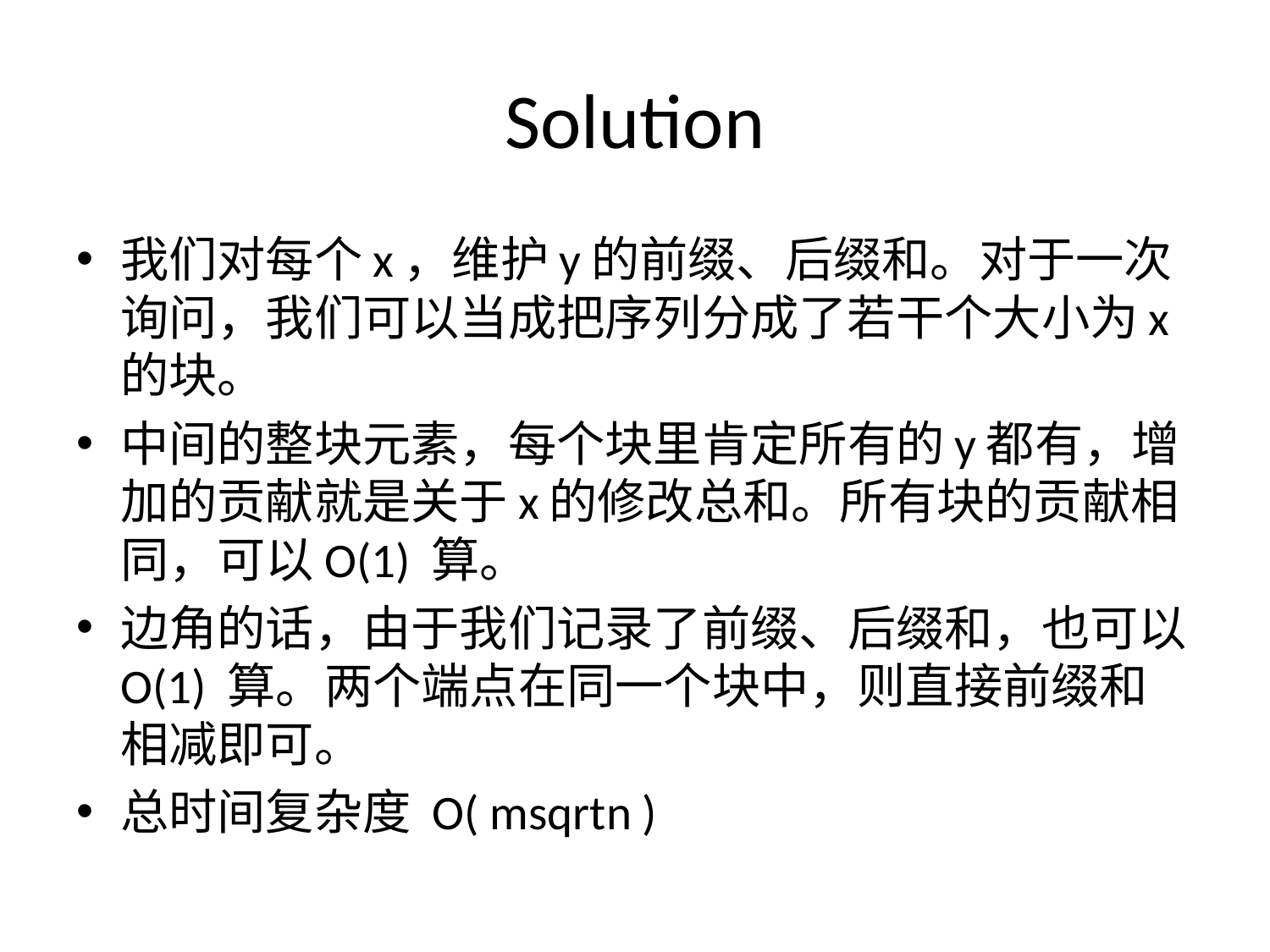

# Solution
我们对每个x，维护y的前缀、后缀和。对于一次询问，我们可以当成把序列分成了若干个大小为x的块。
中间的整块元素，每个块里肯定所有的y都有，增加的贡献就是关于x的修改总和。所有块的贡献相同，可以O(1) 算。
边角的话，由于我们记录了前缀、后缀和，也可以O(1) 算。两个端点在同一个块中，则直接前缀和相减即可。
总时间复杂度 O( msqrtn )